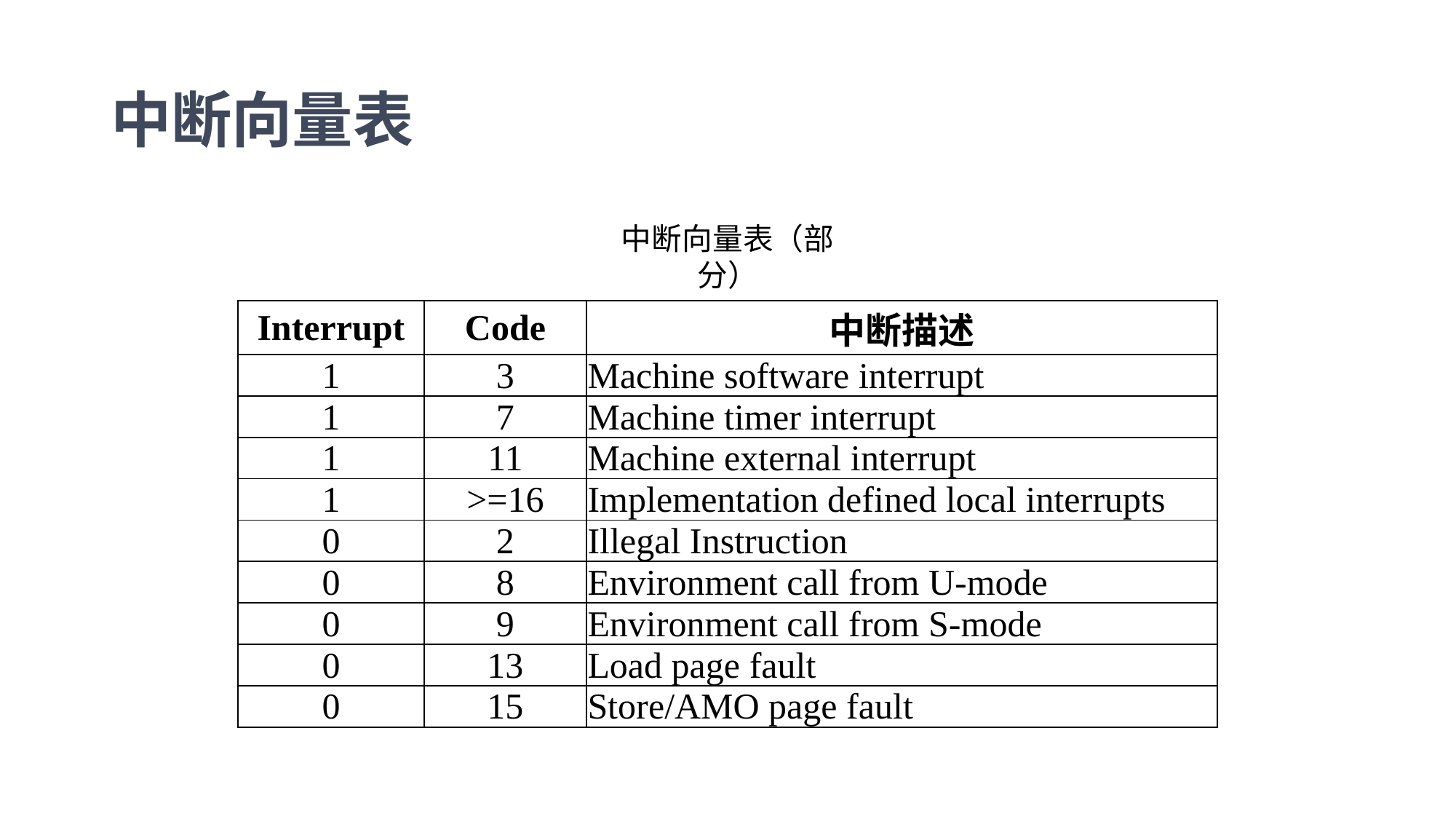

# 中断向量表
中断向量表（部分）
| Interrupt | Code | 中断描述 |
| --- | --- | --- |
| 1 | 3 | Machine software interrupt |
| 1 | 7 | Machine timer interrupt |
| 1 | 11 | Machine external interrupt |
| 1 | >=16 | Implementation defined local interrupts |
| 0 | 2 | Illegal Instruction |
| 0 | 8 | Environment call from U-mode |
| 0 | 9 | Environment call from S-mode |
| 0 | 13 | Load page fault |
| 0 | 15 | Store/AMO page fault |